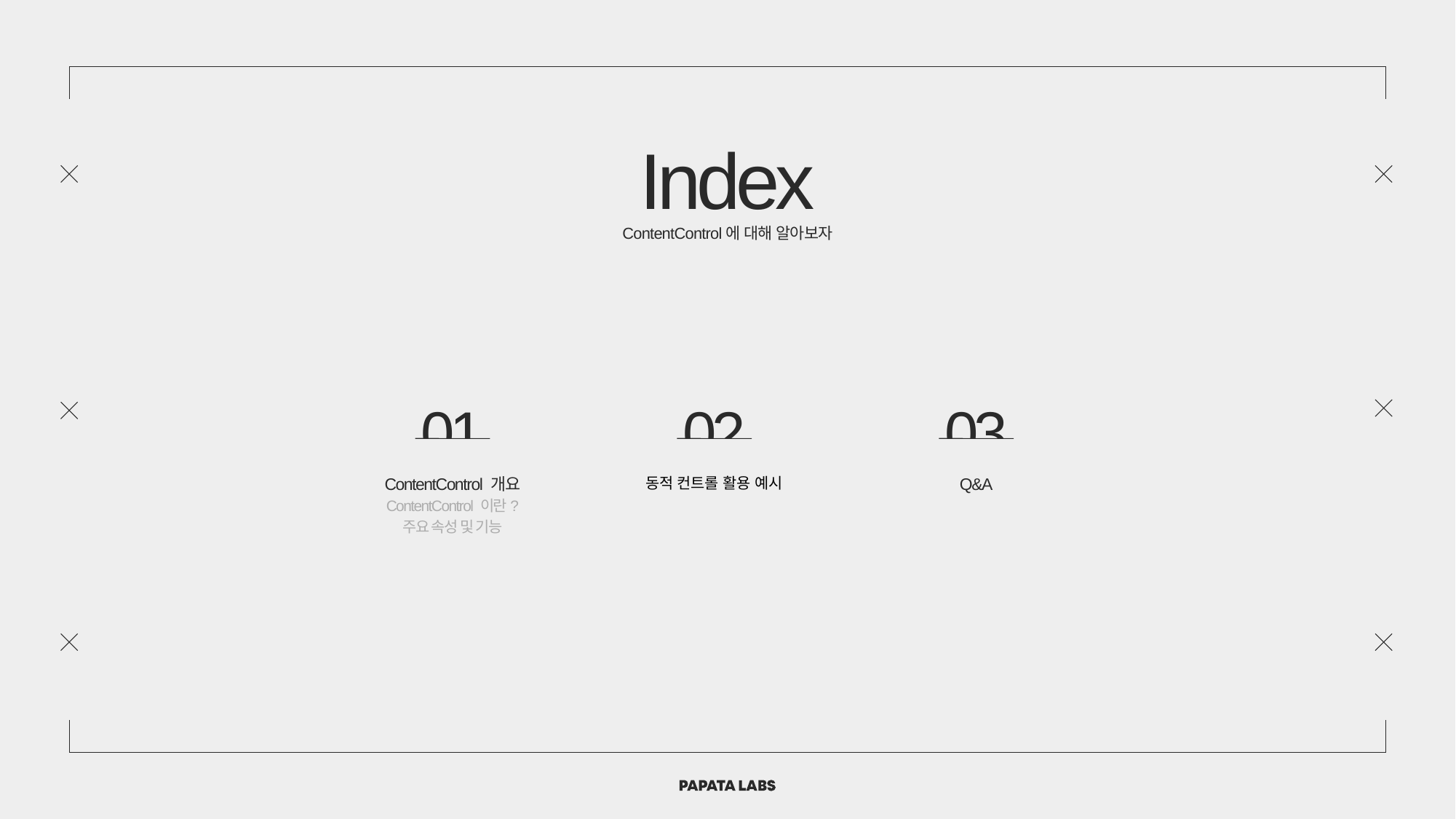

Index
ContentControl에 대해 알아보자
01

ContentControl 개요
ContentControl 이란?
주요 속성 및 기능
02

동적 컨트롤 활용 예시

03

Q&A